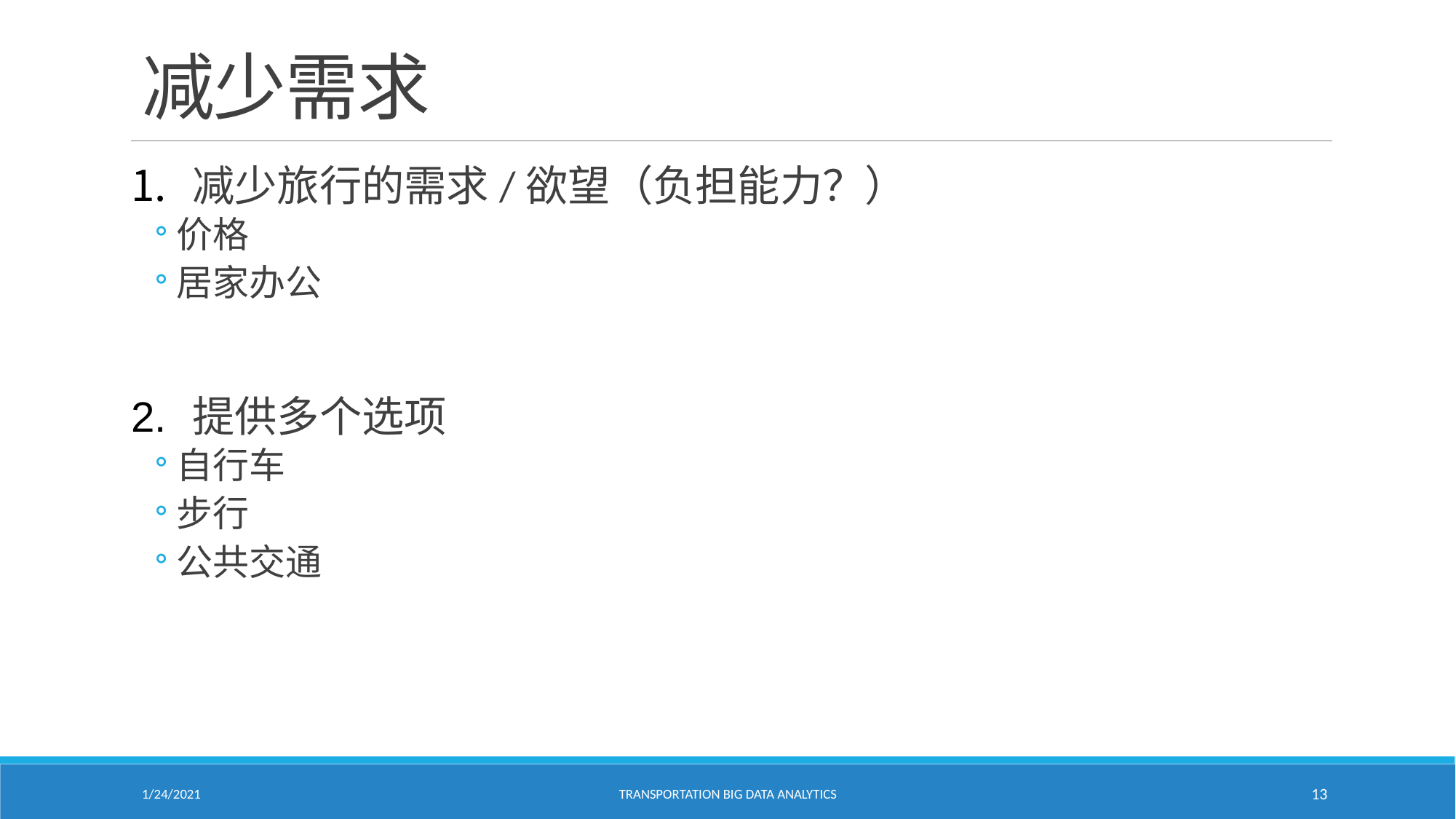

# 减少需求
减少旅行的需求/欲望（负担能力？）
价格
居家办公

提供多个选项
自行车
步行
公共交通
1/24/2021
Transportation Big Data Analytics
13